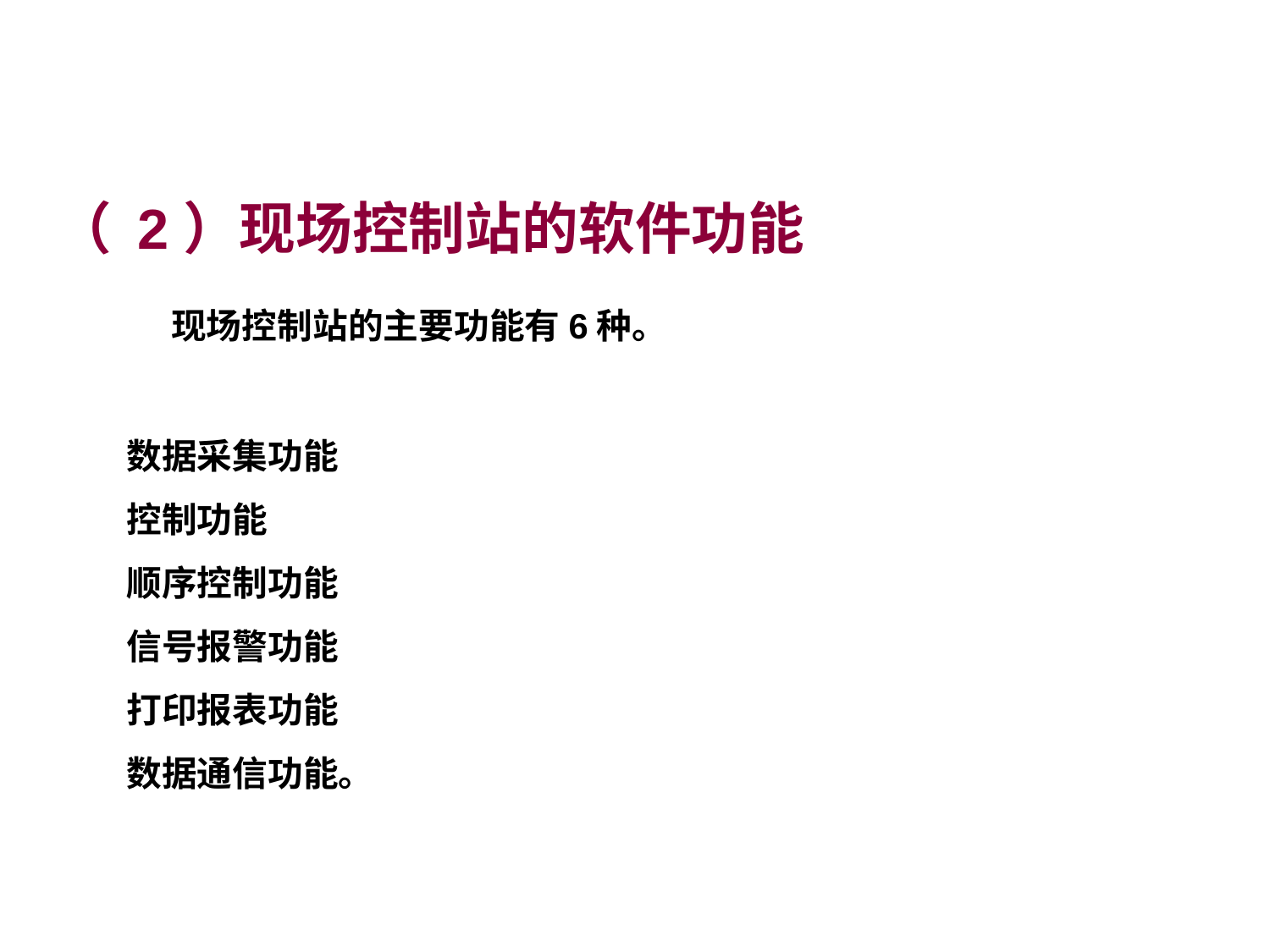

# （ 2）现场控制站的软件功能 现场控制站的主要功能有6种。 数据采集功能 控制功能 顺序控制功能 信号报警功能 打印报表功能 数据通信功能。